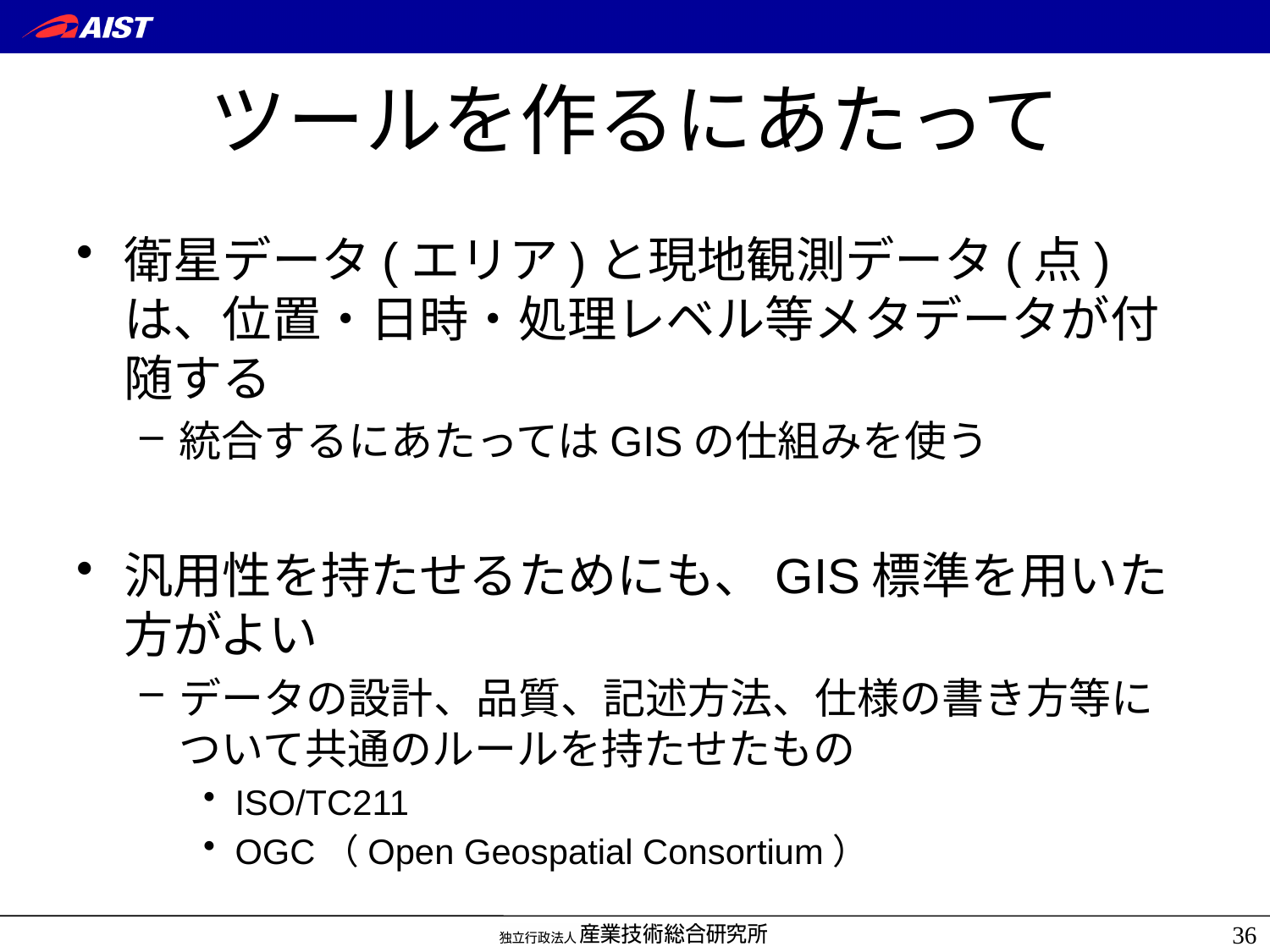

# ツールを作るにあたって
衛星データ(エリア)と現地観測データ(点)は、位置・日時・処理レベル等メタデータが付随する
統合するにあたってはGISの仕組みを使う

汎用性を持たせるためにも、GIS標準を用いた方がよい
データの設計、品質、記述方法、仕様の書き方等について共通のルールを持たせたもの
ISO/TC211
OGC（Open Geospatial Consortium）
36